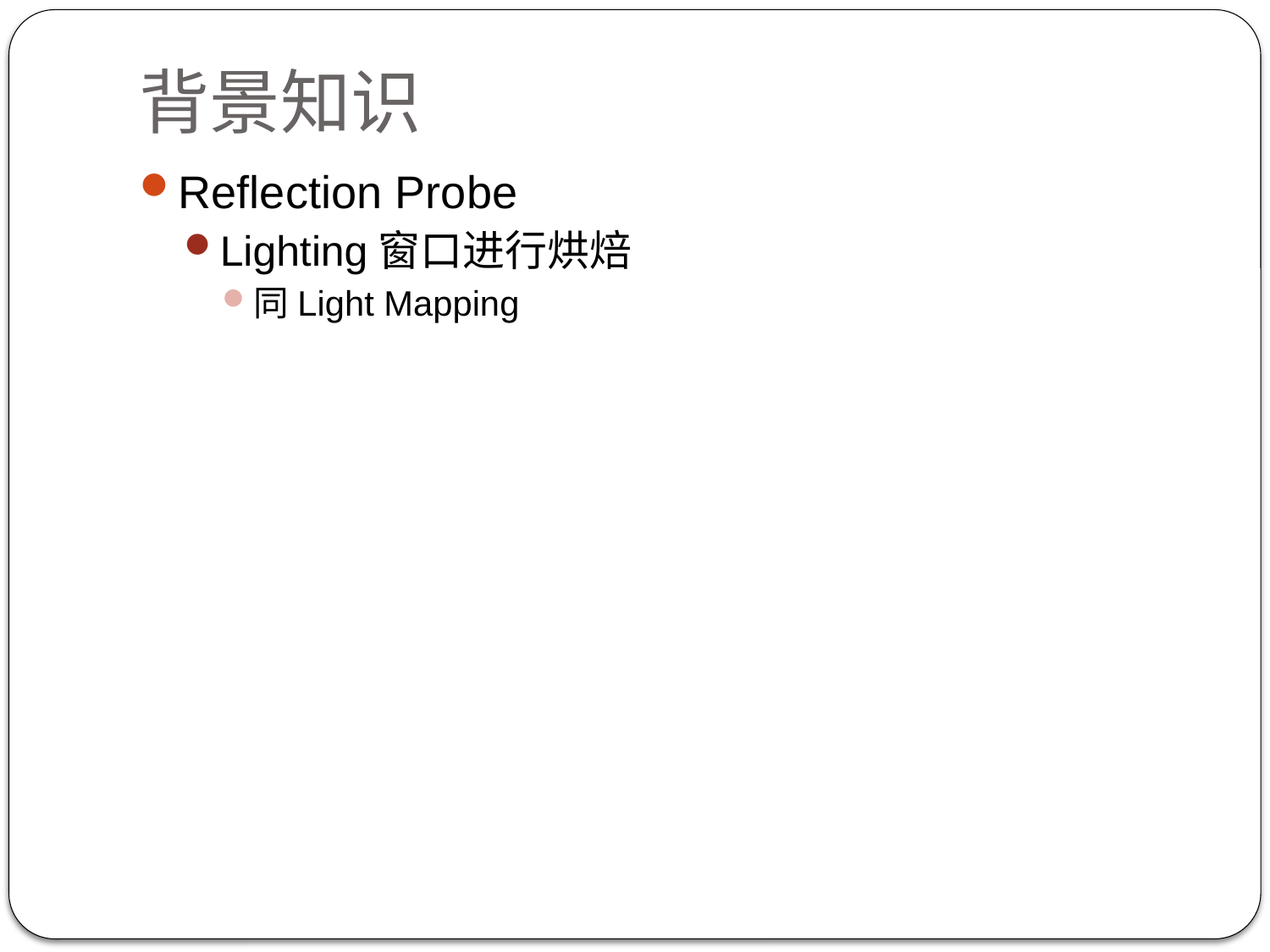

# 背景知识
Reflection Probe
Lighting窗口进行烘焙
同Light Mapping